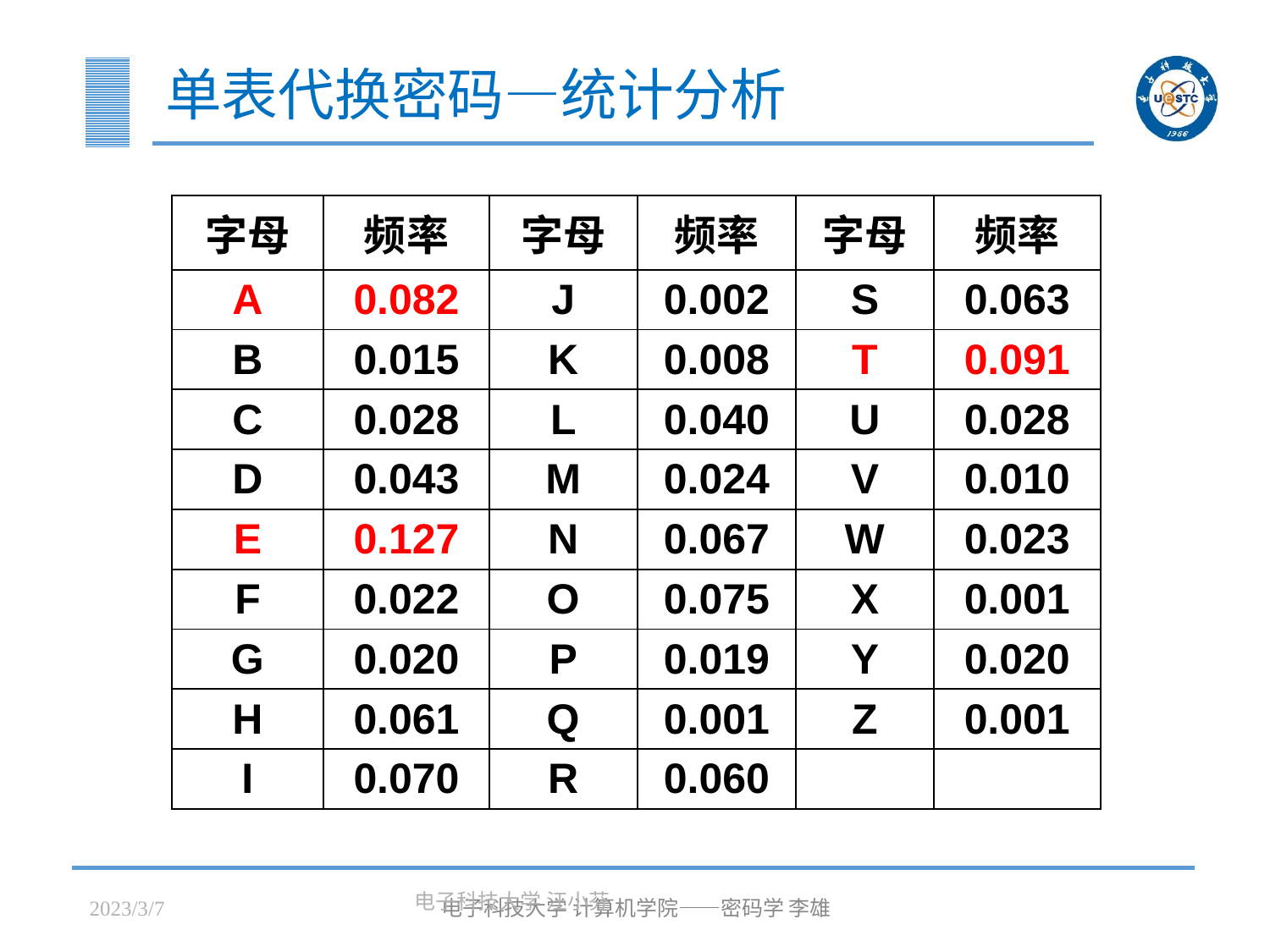

# 单表代换密码—统计分析
| 字母 | 频率 | 字母 | 频率 | 字母 | 频率 |
| --- | --- | --- | --- | --- | --- |
| A | 0.082 | J | 0.002 | S | 0.063 |
| B | 0.015 | K | 0.008 | T | 0.091 |
| C | 0.028 | L | 0.040 | U | 0.028 |
| D | 0.043 | M | 0.024 | V | 0.010 |
| E | 0.127 | N | 0.067 | W | 0.023 |
| F | 0.022 | O | 0.075 | X | 0.001 |
| G | 0.020 | P | 0.019 | Y | 0.020 |
| H | 0.061 | Q | 0.001 | Z | 0.001 |
| I | 0.070 | R | 0.060 |  |  |
2023/3/7
电子科技大学 汪小芬
电子科技大学 计算机学院——密码学 李雄